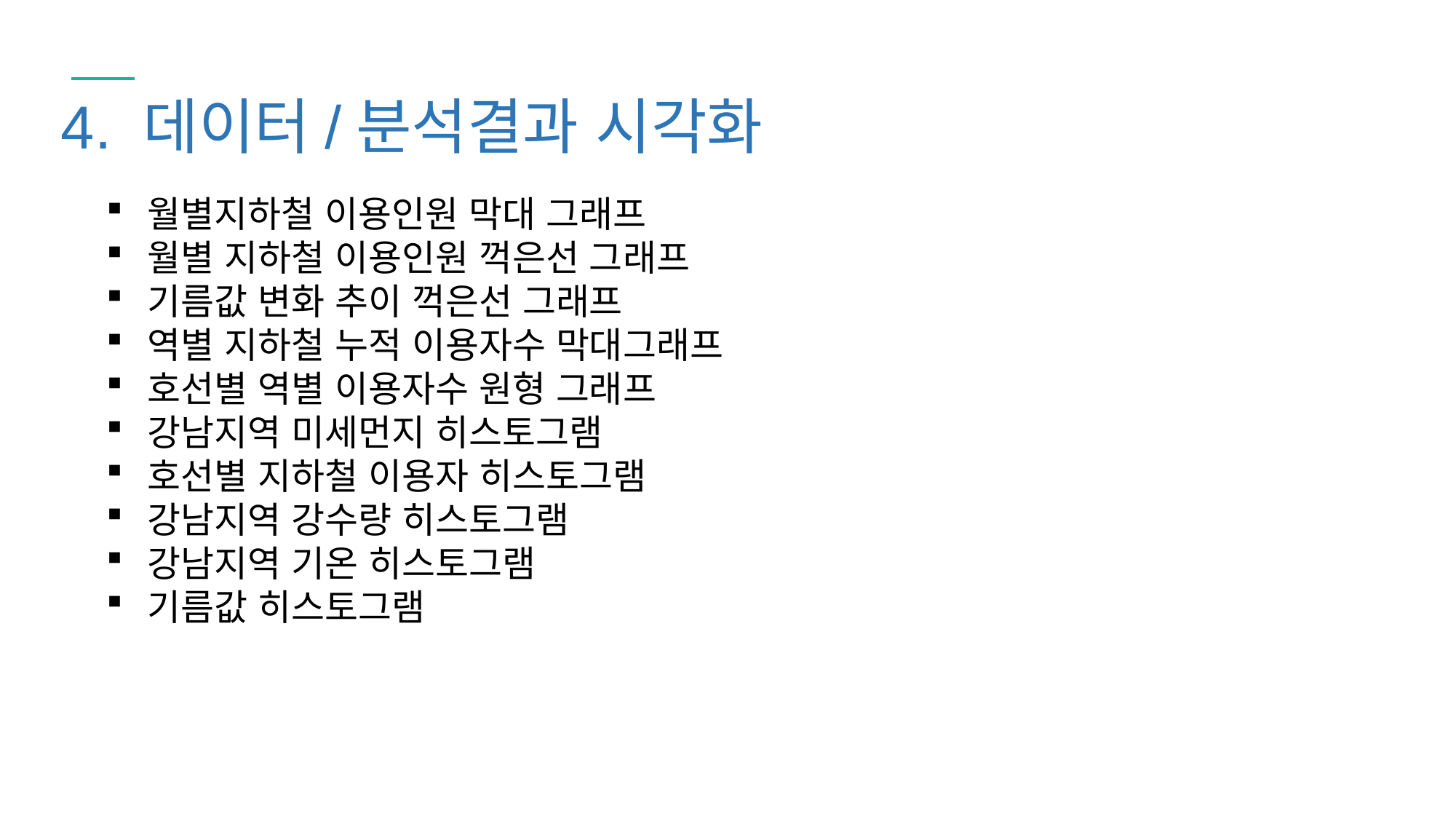

4. 데이터/분석결과 시각화
월별지하철 이용인원 막대 그래프
월별 지하철 이용인원 꺽은선 그래프
기름값 변화 추이 꺽은선 그래프
역별 지하철 누적 이용자수 막대그래프
호선별 역별 이용자수 원형 그래프
강남지역 미세먼지 히스토그램
호선별 지하철 이용자 히스토그램
강남지역 강수량 히스토그램
강남지역 기온 히스토그램
기름값 히스토그램